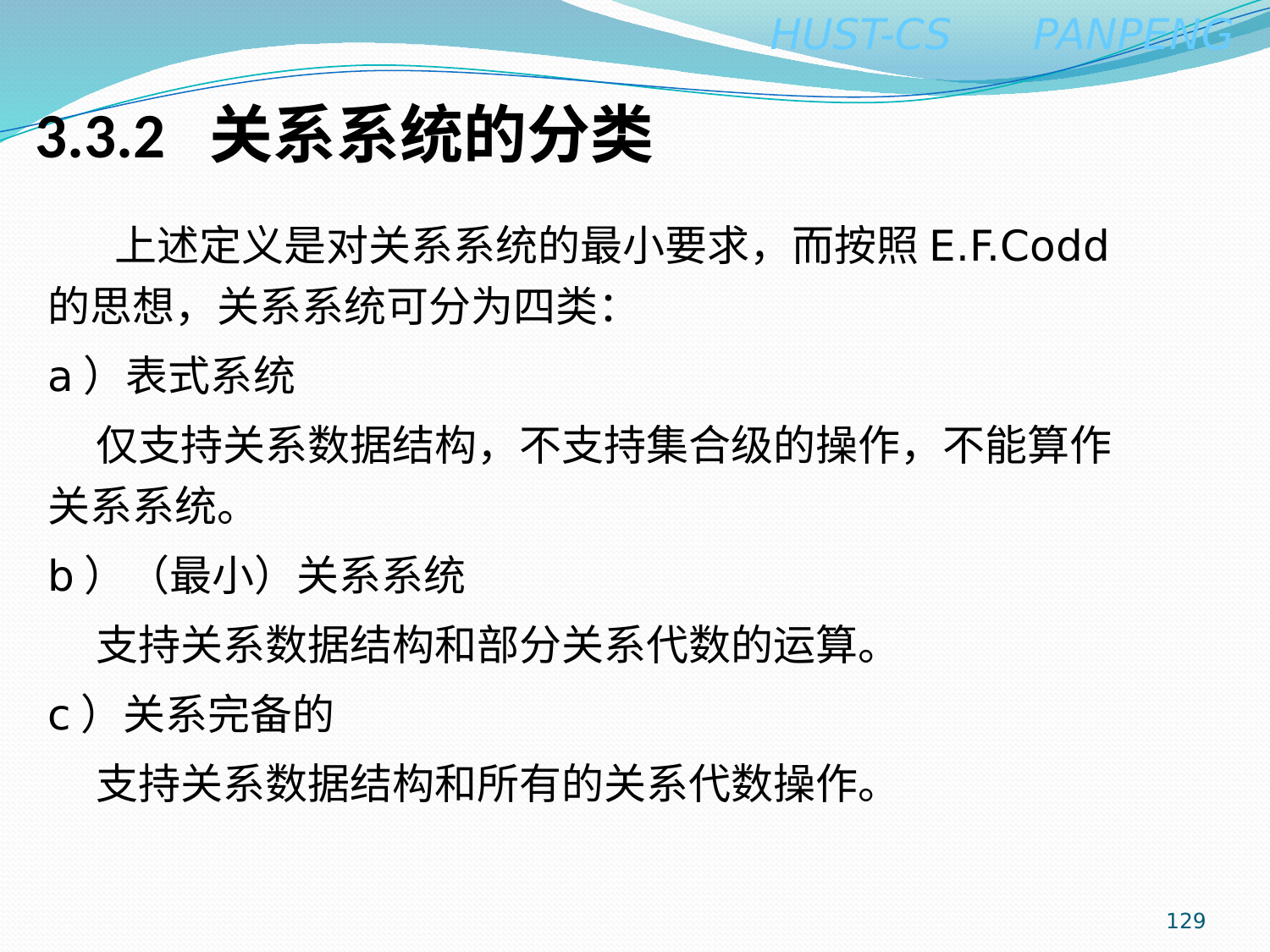

# 3.3.2  关系系统的分类
      上述定义是对关系系统的最小要求，而按照E.F.Codd的思想，关系系统可分为四类：
a）表式系统
    仅支持关系数据结构，不支持集合级的操作，不能算作关系系统。
b）（最小）关系系统
    支持关系数据结构和部分关系代数的运算。
c）关系完备的
    支持关系数据结构和所有的关系代数操作。
129